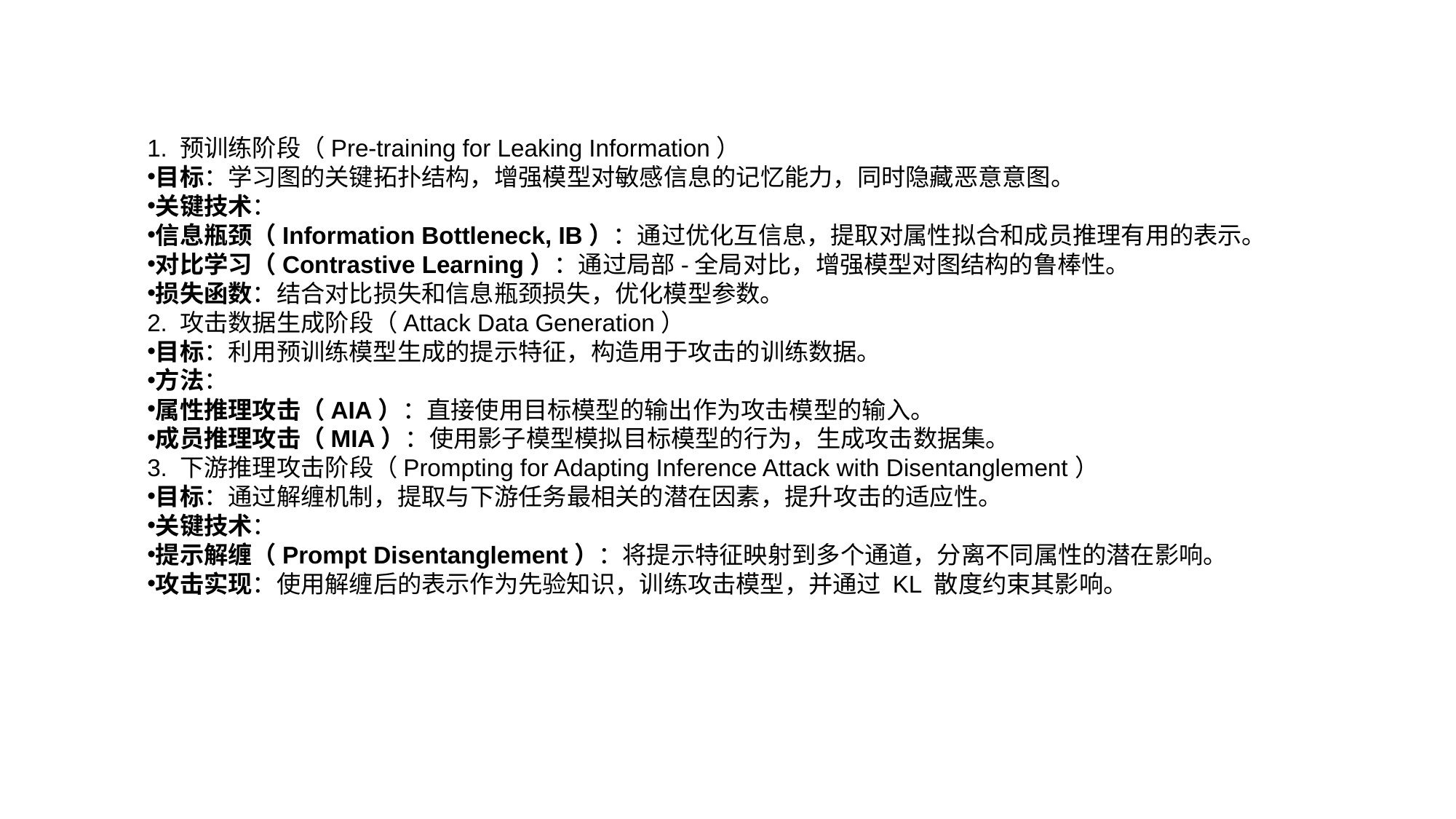

1. 预训练阶段（Pre-training for Leaking Information）
目标：学习图的关键拓扑结构，增强模型对敏感信息的记忆能力，同时隐藏恶意意图。
关键技术：
信息瓶颈（Information Bottleneck, IB）：通过优化互信息，提取对属性拟合和成员推理有用的表示。
对比学习（Contrastive Learning）：通过局部-全局对比，增强模型对图结构的鲁棒性。
损失函数：结合对比损失和信息瓶颈损失，优化模型参数。
2. 攻击数据生成阶段（Attack Data Generation）
目标：利用预训练模型生成的提示特征，构造用于攻击的训练数据。
方法：
属性推理攻击（AIA）：直接使用目标模型的输出作为攻击模型的输入。
成员推理攻击（MIA）：使用影子模型模拟目标模型的行为，生成攻击数据集。
3. 下游推理攻击阶段（Prompting for Adapting Inference Attack with Disentanglement）
目标：通过解缠机制，提取与下游任务最相关的潜在因素，提升攻击的适应性。
关键技术：
提示解缠（Prompt Disentanglement）：将提示特征映射到多个通道，分离不同属性的潜在影响。
攻击实现：使用解缠后的表示作为先验知识，训练攻击模型，并通过 KL 散度约束其影响。